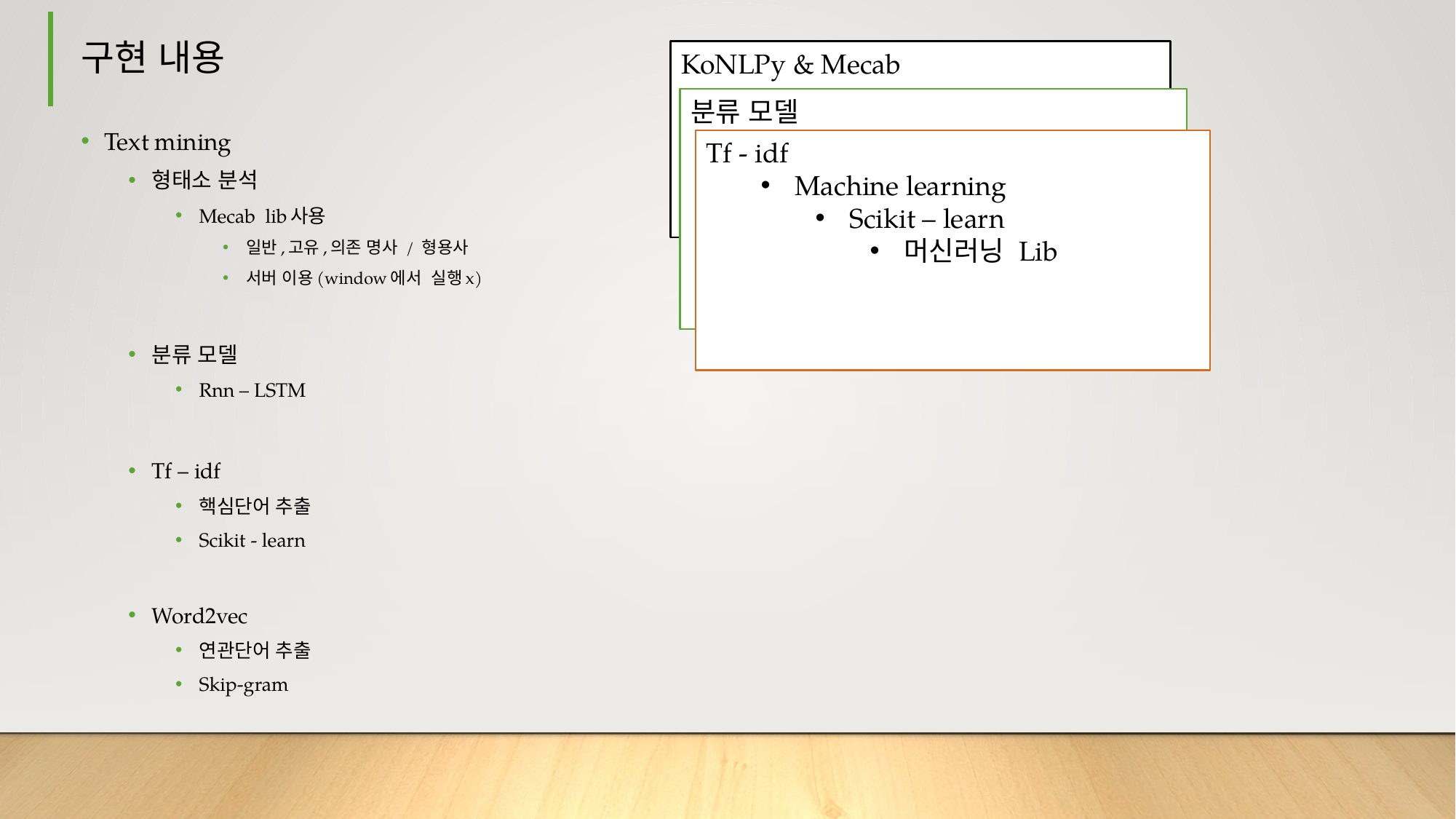

# 구현 내용
KoNLPy & Mecab

Konlpy 는 영어 와 한글 mecab 오직 한글
Mecab 지속적인 dic update
User_dic 을 허용하는건 Mecab

분류 모델
Deep learning
Rnn – LSTM
Keras
backend tensorflow
접근성 이 좋음
Python 사용
분류모델
Deep learning
Rnn – LSTM

Text mining
형태소 분석
Mecab  lib사용
일반,고유,의존 명사 / 형용사
서버 이용(window에서  실행x)

분류 모델
Rnn – LSTM

Tf – idf
핵심단어 추출
Scikit - learn

Word2vec
연관단어 추출
Skip-gram
Tf - idf
Machine learning
Scikit – learn
머신러닝 Lib